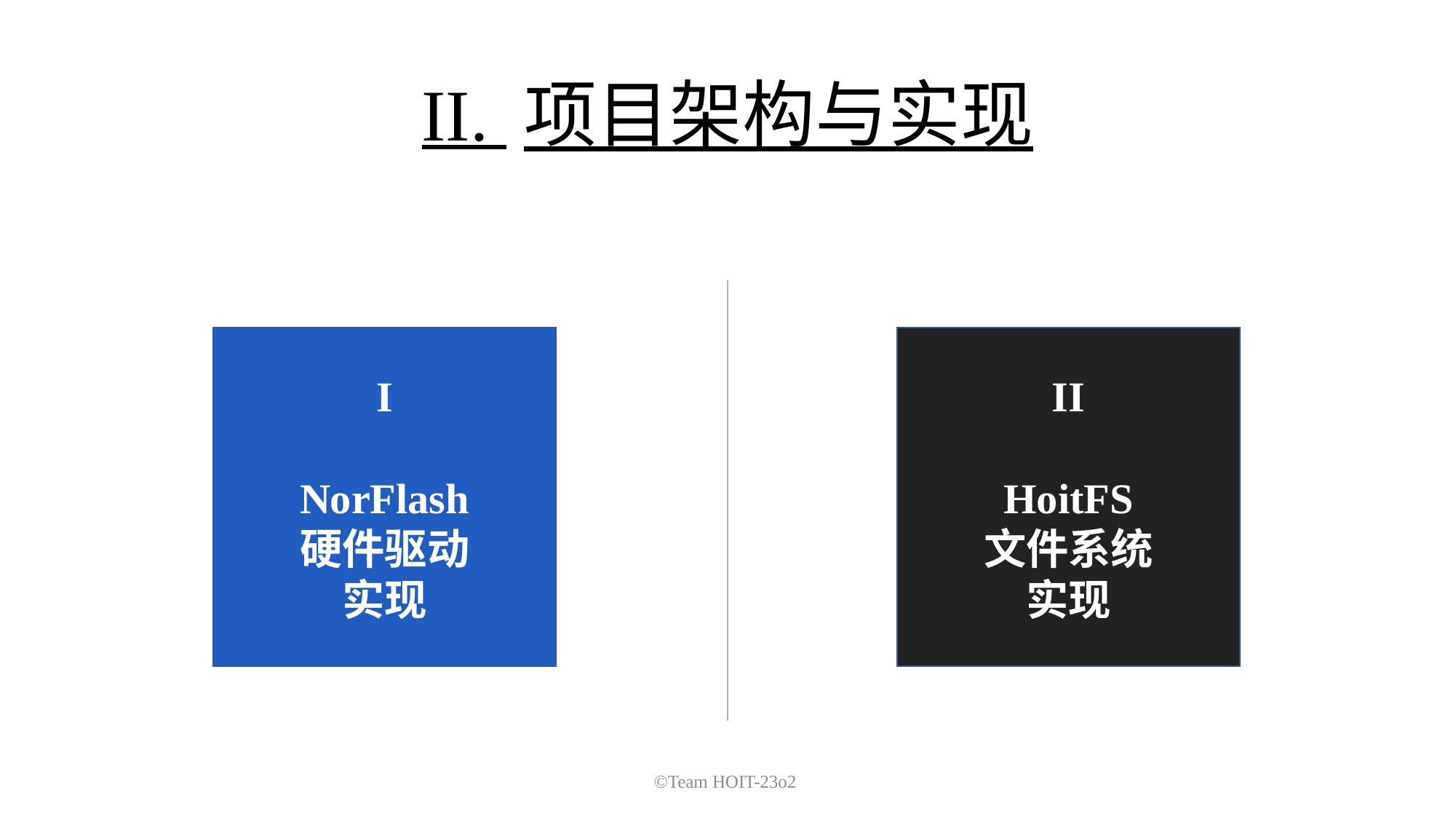

II. 项目架构与实现
I

NorFlash
硬件驱动
实现
II

HoitFS
文件系统
实现
©Team HOIT-23o2